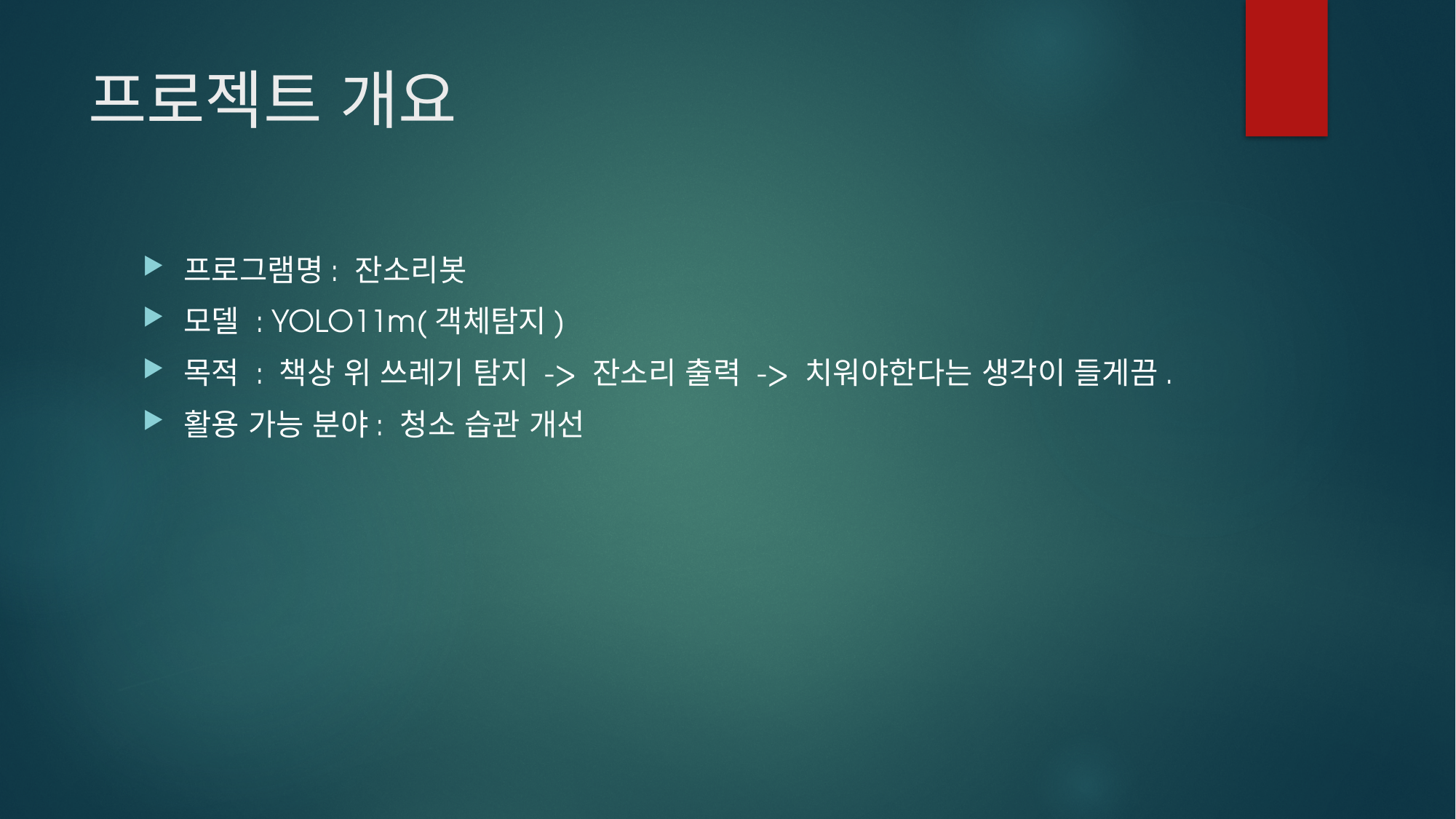

# 프로젝트 개요
프로그램명: 잔소리봇
모델 : YOLO11m(객체탐지)
목적 : 책상 위 쓰레기 탐지 -> 잔소리 출력 -> 치워야한다는 생각이 들게끔.
활용 가능 분야: 청소 습관 개선